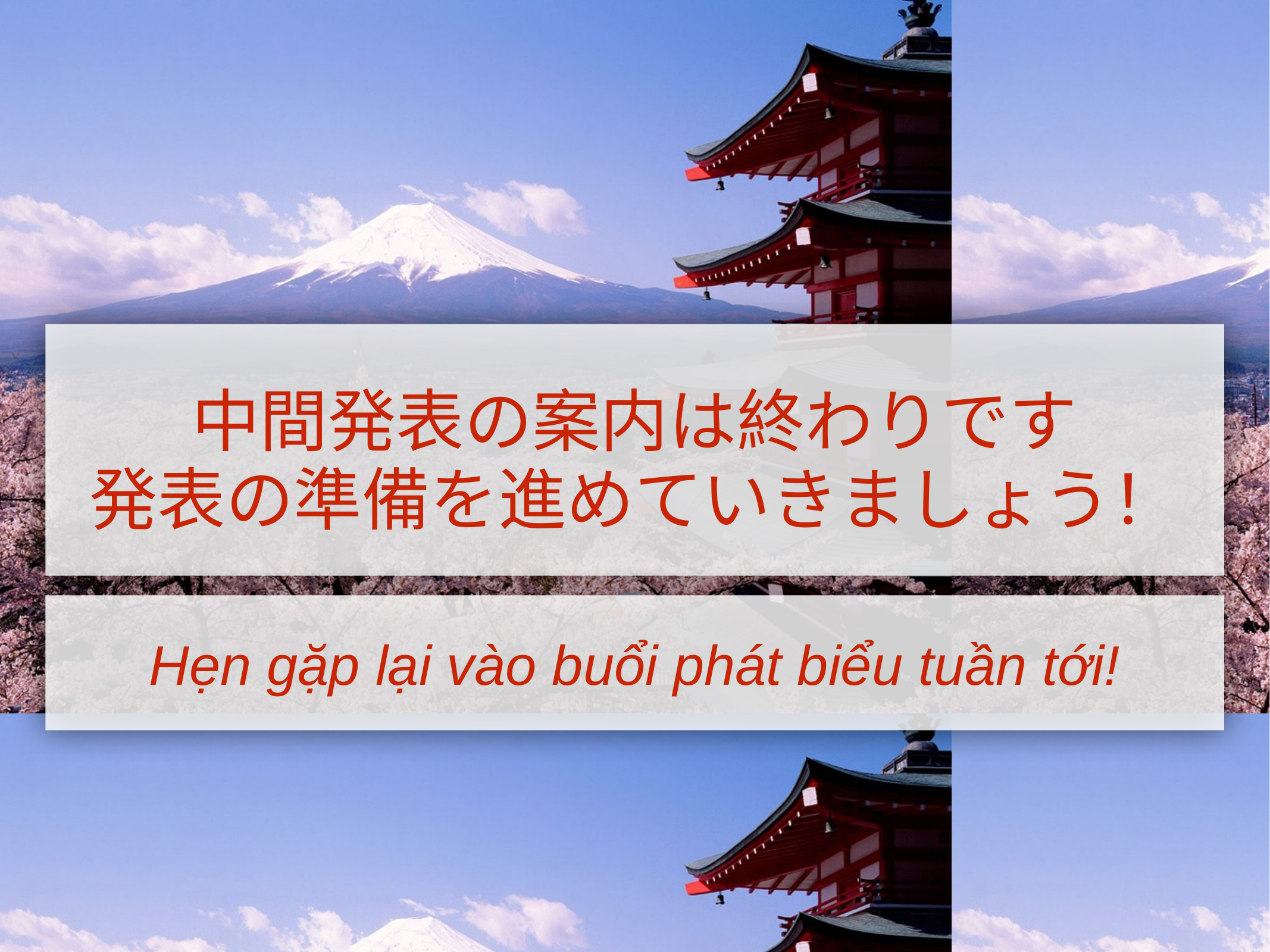

中間発表の案内は終わりです
発表の準備を進めていきましょう！
Hẹn gặp lại vào buổi phát biểu tuần tới!